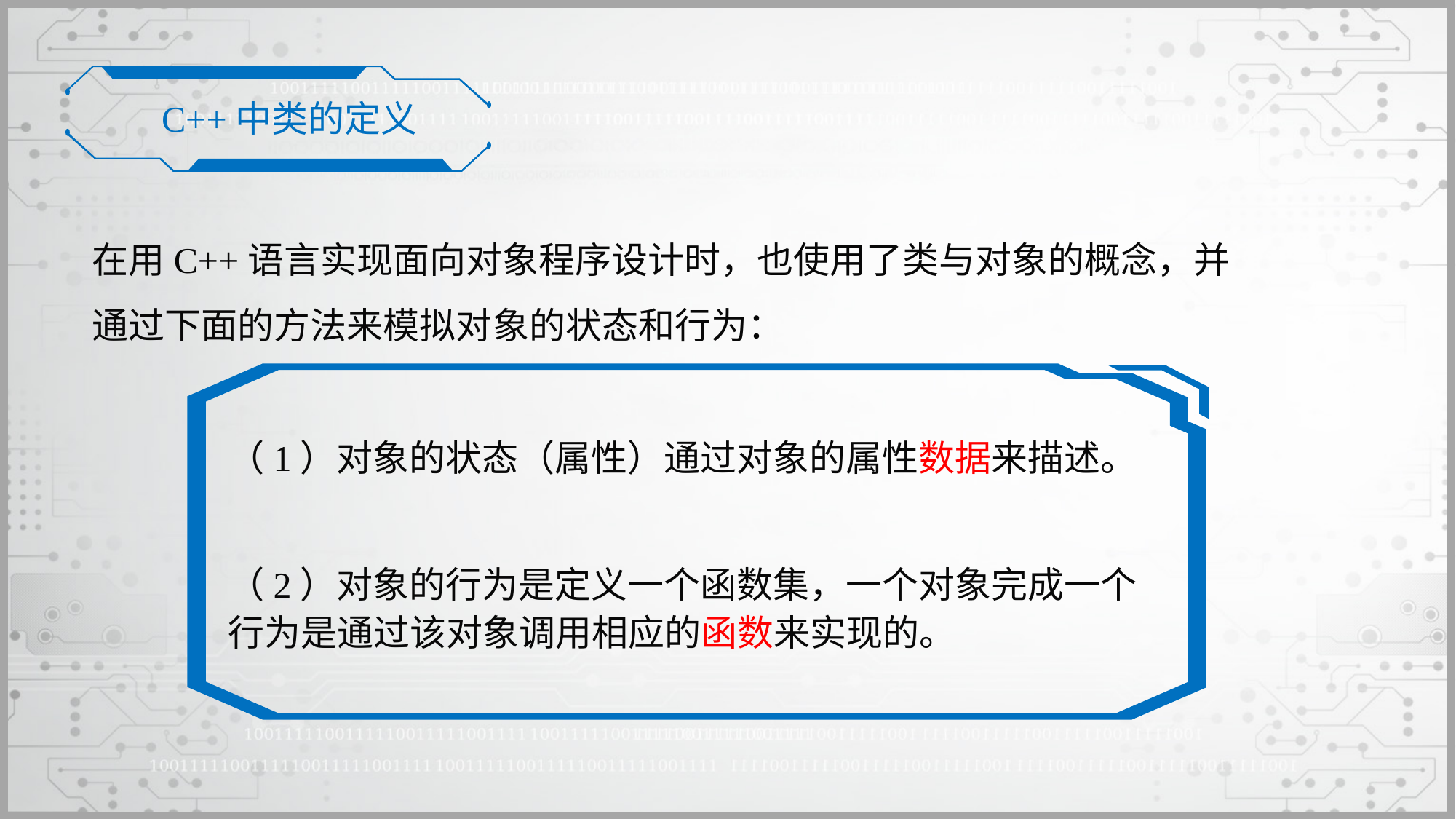

C++中类的定义
在用C++语言实现面向对象程序设计时，也使用了类与对象的概念，并通过下面的方法来模拟对象的状态和行为：

（1）对象的状态（属性）通过对象的属性数据来描述。

（2）对象的行为是定义一个函数集，一个对象完成一个行为是通过该对象调用相应的函数来实现的。